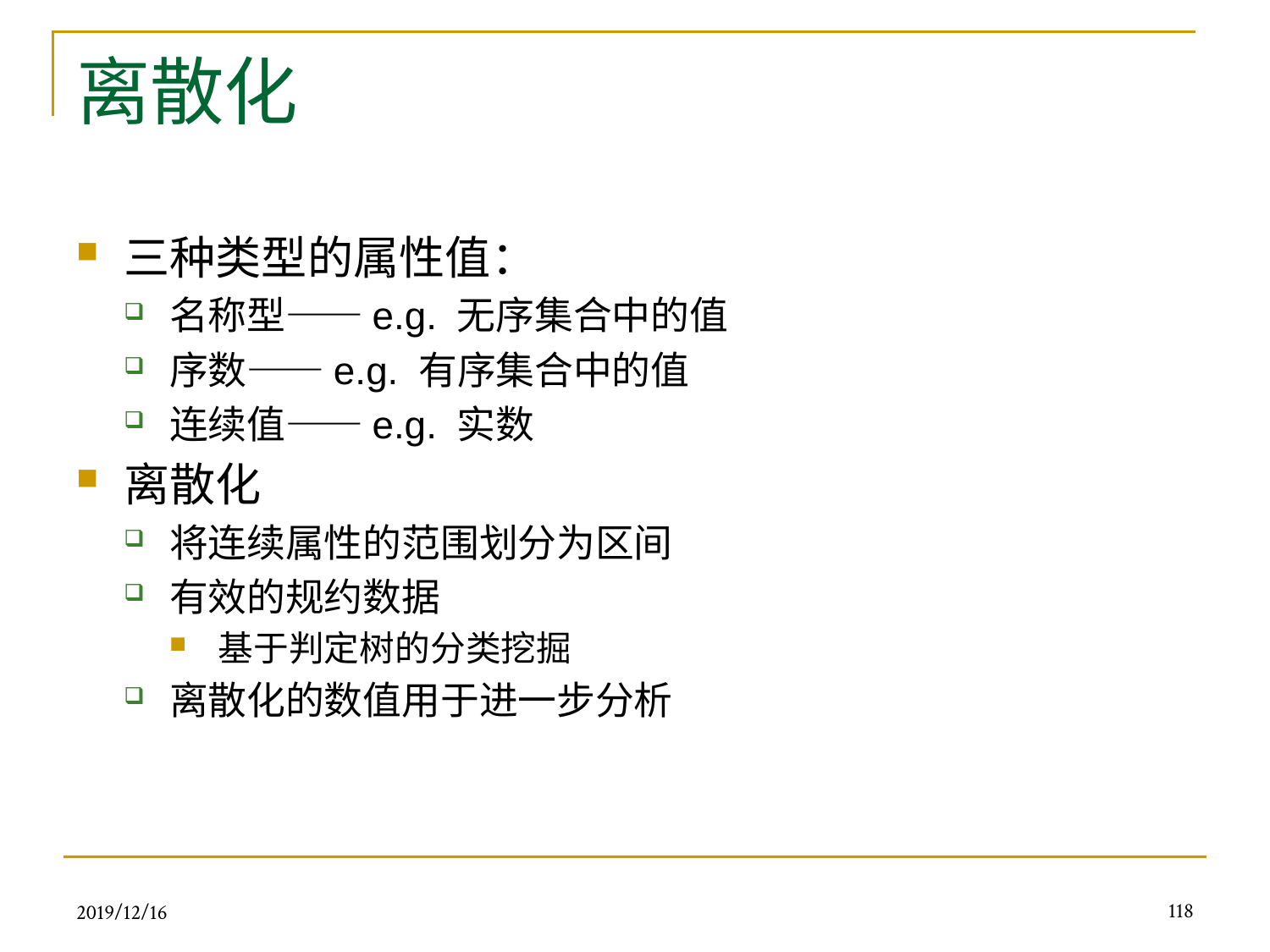

# 离散化
三种类型的属性值：
名称型——e.g. 无序集合中的值
序数——e.g. 有序集合中的值
连续值——e.g. 实数
离散化
将连续属性的范围划分为区间
有效的规约数据
基于判定树的分类挖掘
离散化的数值用于进一步分析
2019/12/16
118